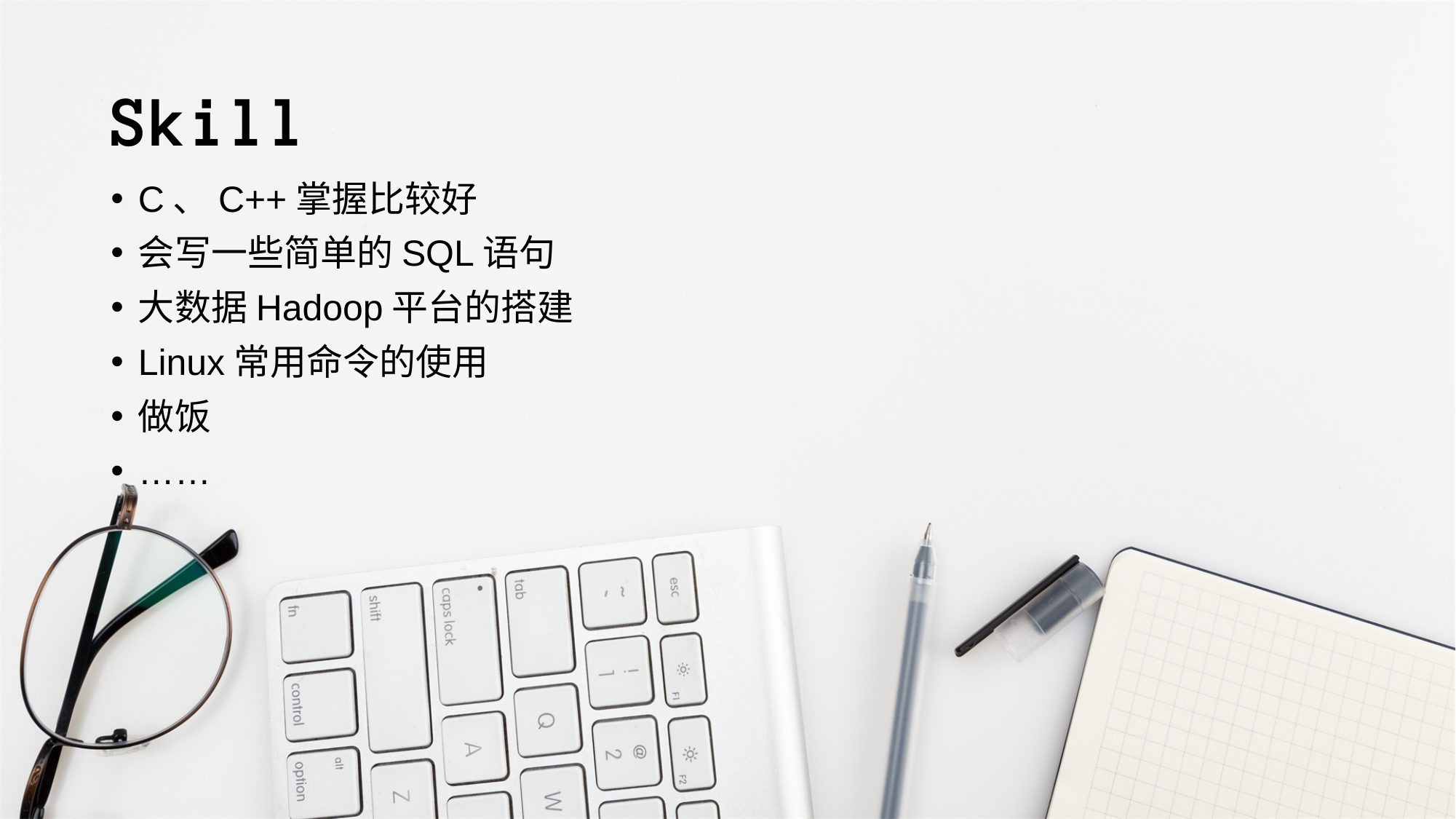

# Skill
C、C++掌握比较好
会写一些简单的SQL语句
大数据Hadoop平台的搭建
Linux常用命令的使用
做饭
……